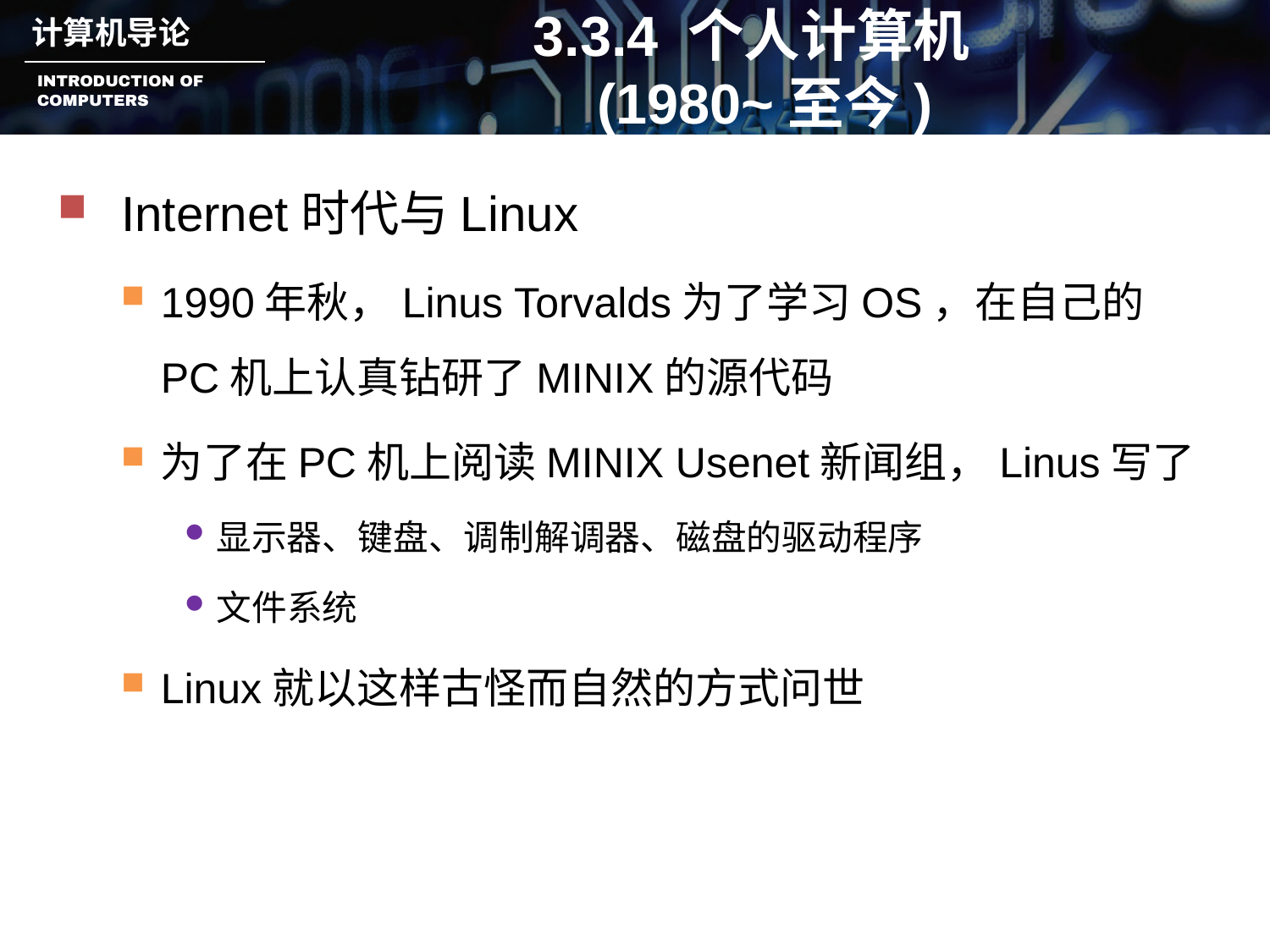

# 3.3.4 个人计算机 (1980~至今)
Internet时代与Linux
1990年秋，Linus Torvalds为了学习OS，在自己的PC机上认真钻研了MINIX的源代码
为了在PC机上阅读MINIX Usenet新闻组，Linus写了
显示器、键盘、调制解调器、磁盘的驱动程序
文件系统
Linux就以这样古怪而自然的方式问世